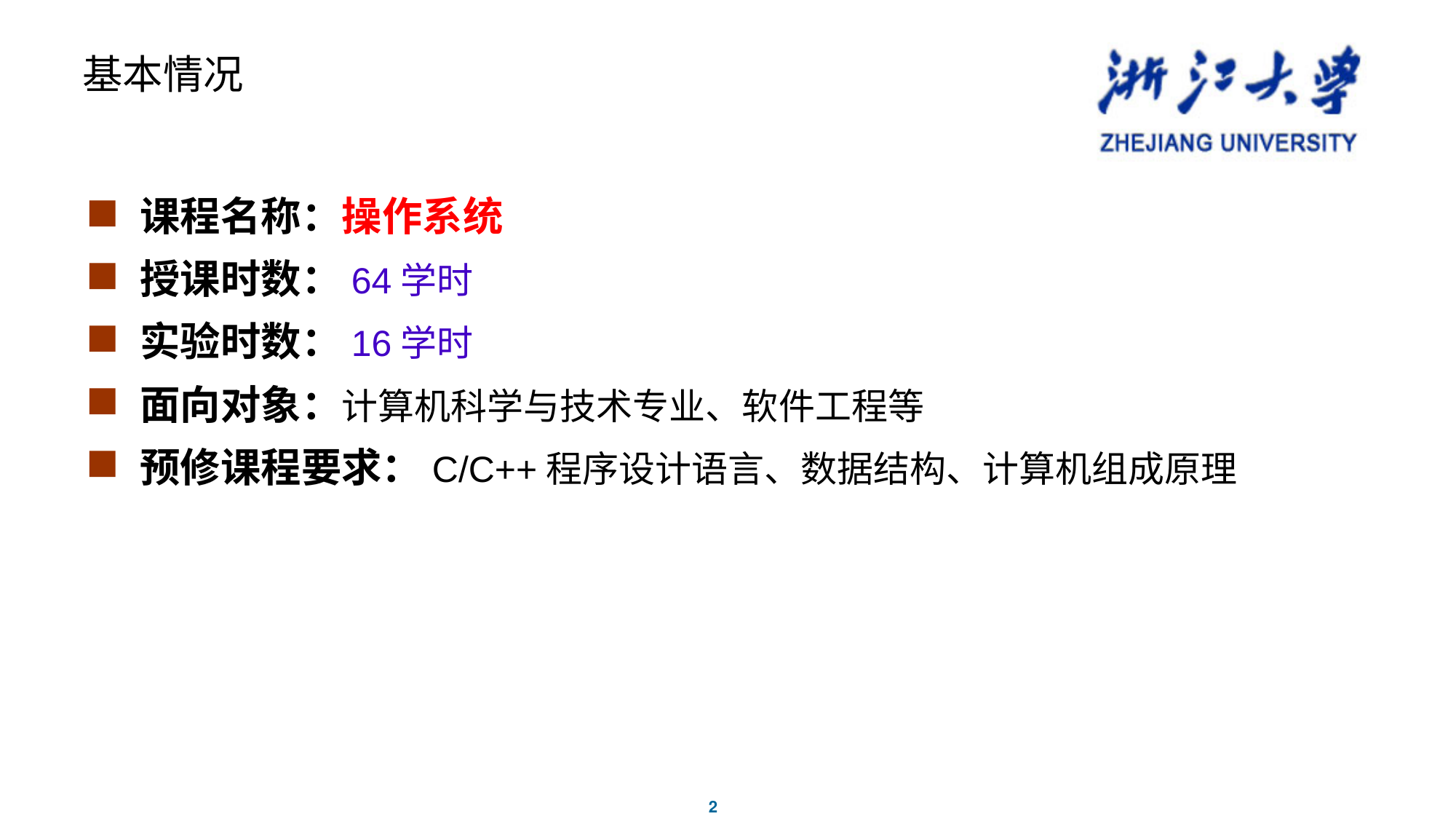

基本情况
课程名称：操作系统
授课时数：64学时
实验时数：16学时
面向对象：计算机科学与技术专业、软件工程等
预修课程要求：C/C++程序设计语言、数据结构、计算机组成原理